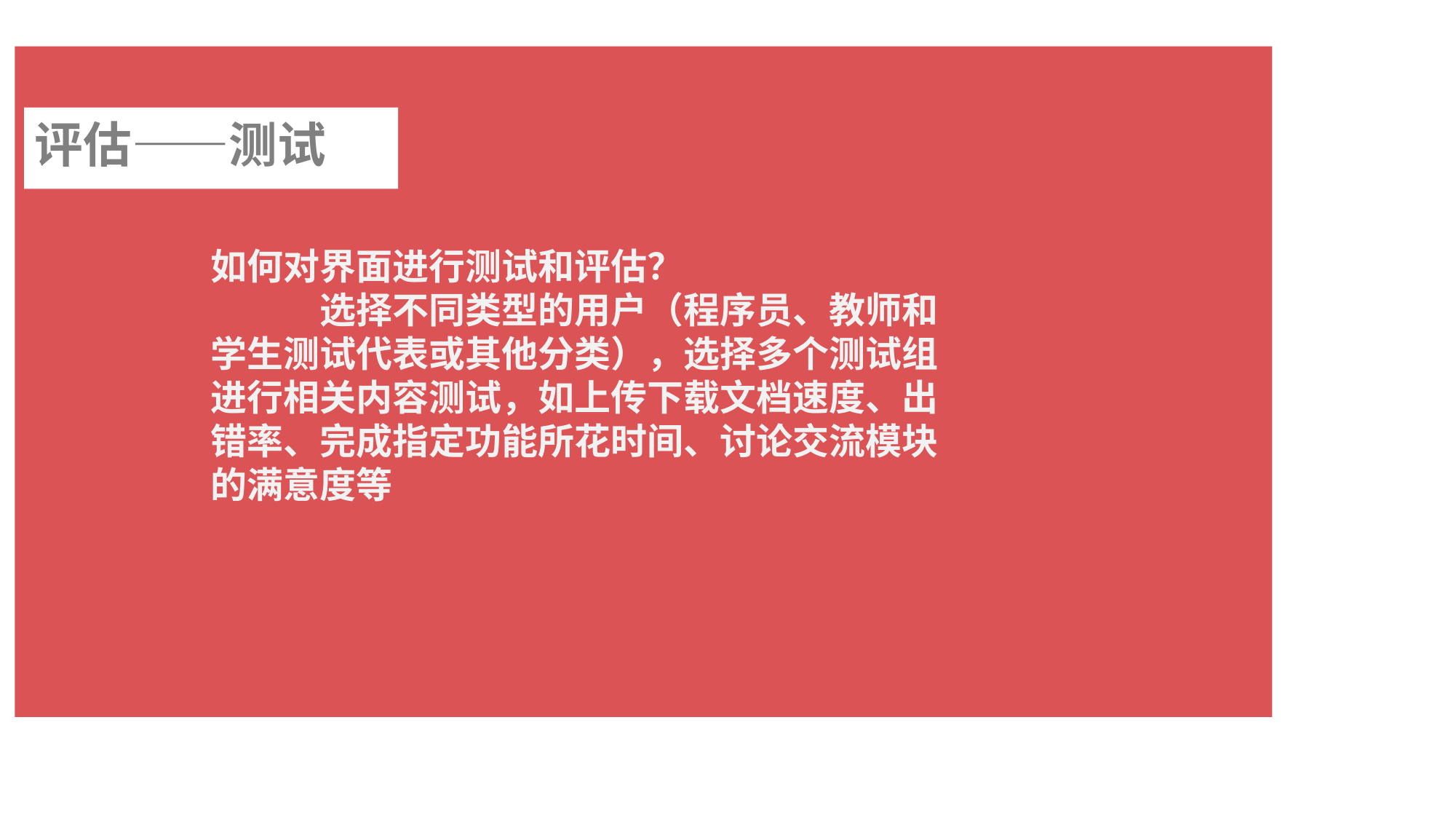

评估——测试
如何对界面进行测试和评估？
	选择不同类型的用户（程序员、教师和学生测试代表或其他分类），选择多个测试组进行相关内容测试，如上传下载文档速度、出错率、完成指定功能所花时间、讨论交流模块的满意度等